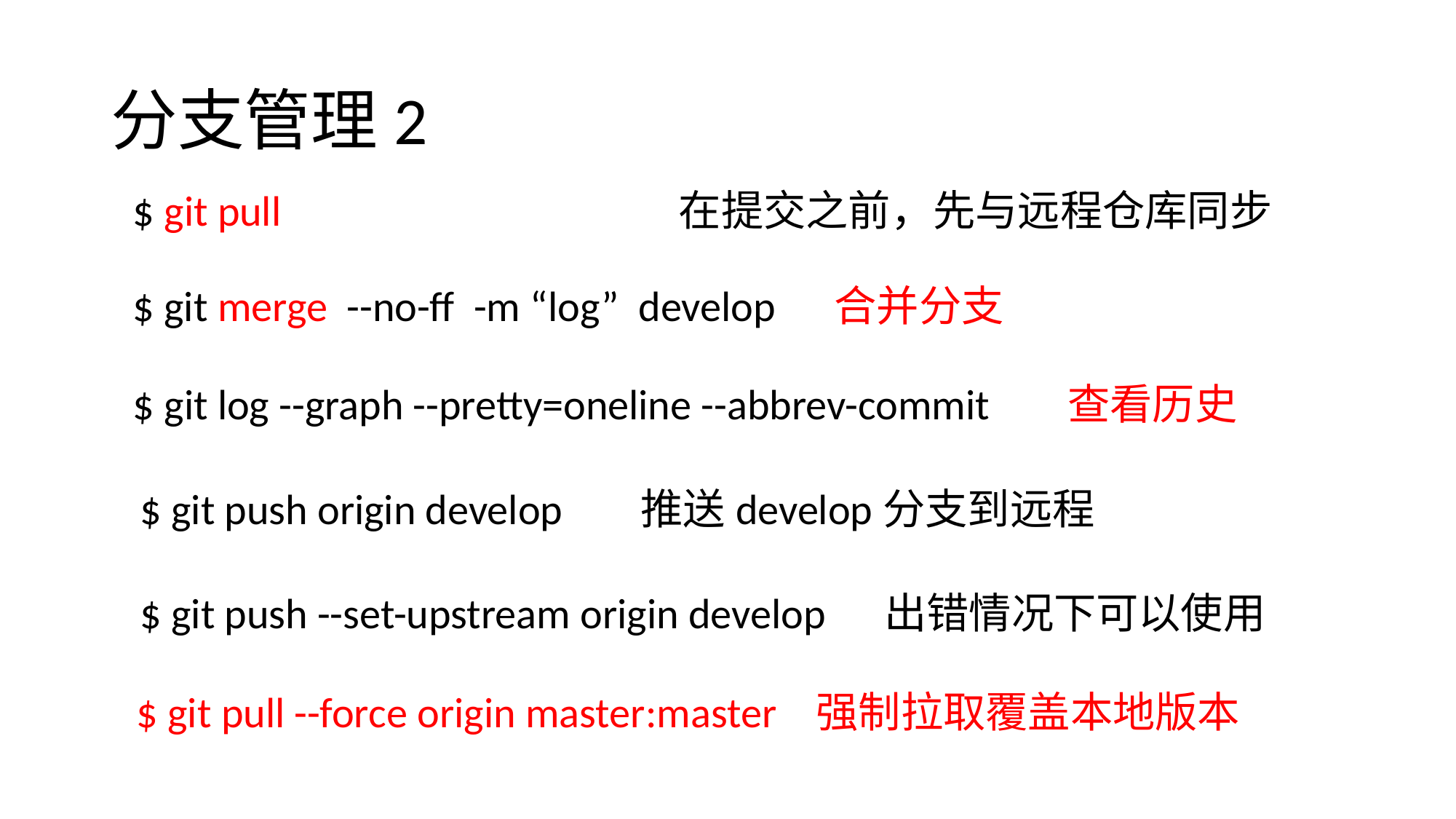

# 分支管理2
$ git pull                			在提交之前，先与远程仓库同步
$ git merge  --no-ff  -m “log”  develop     合并分支
$ git log --graph --pretty=oneline --abbrev-commit       查看历史
$ git push origin develop       推送develop分支到远程
$ git push --set-upstream origin develop     出错情况下可以使用
$ git pull --force origin master:master   强制拉取覆盖本地版本